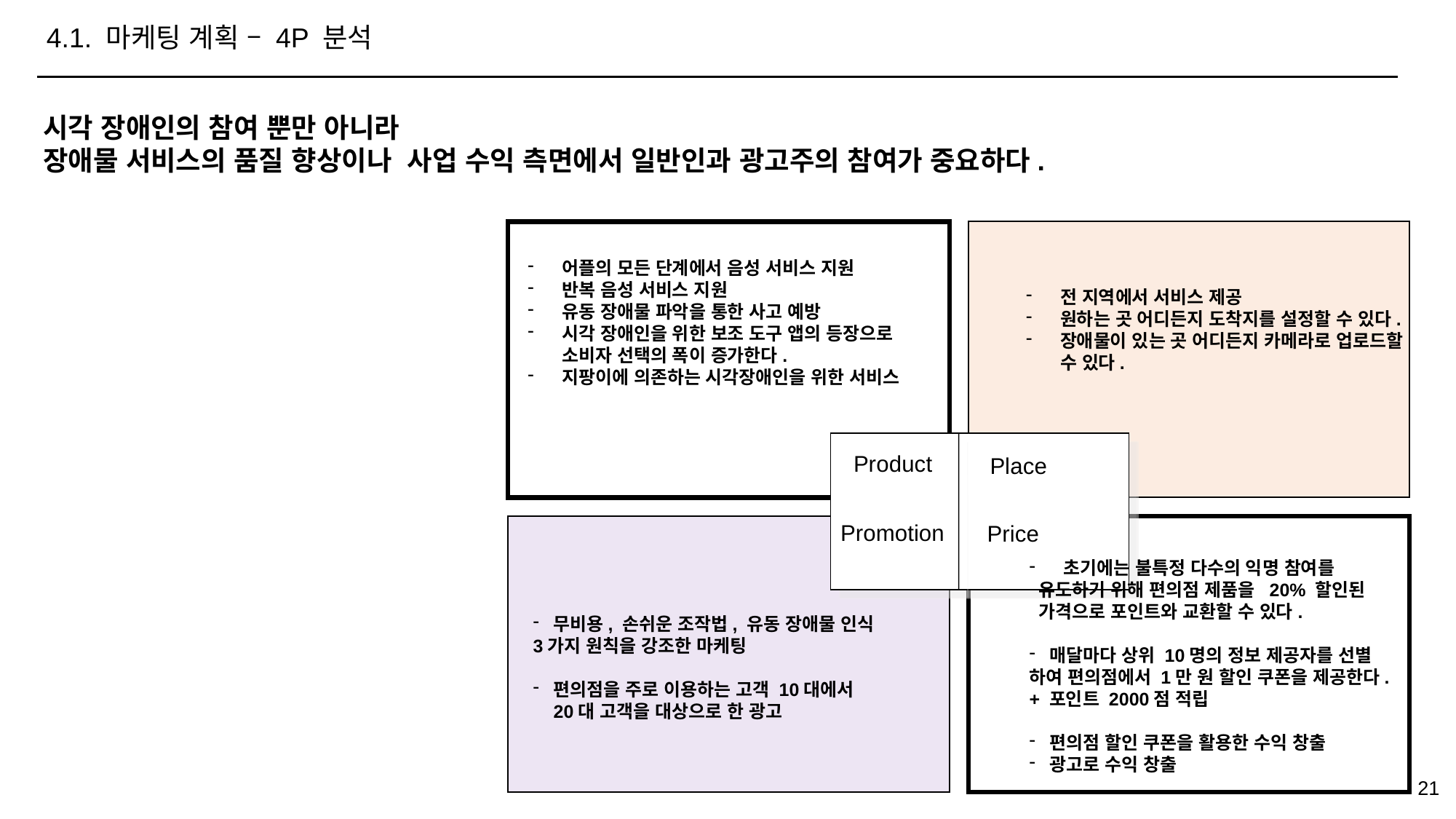

4.1. 마케팅 계획 – 4P 분석

시각 장애인의 참여 뿐만 아니라
장애물 서비스의 품질 향상이나  사업 수익 측면에서 일반인과 광고주의 참여가 중요하다.

어플의 모든 단계에서 음성 서비스 지원
반복 음성 서비스 지원
유동 장애물 파악을 통한 사고 예방
시각 장애인을 위한 보조 도구 앱의 등장으로 소비자 선택의 폭이 증가한다.
지팡이에 의존하는 시각장애인을 위한 서비스

전 지역에서 서비스 제공
원하는 곳 어디든지 도착지를 설정할 수 있다.
장애물이 있는 곳 어디든지 카메라로 업로드할 수 있다.

Product
Place
Promotion
 Price
초기에는 불특정 다수의 익명 참여를
 유도하기 위해 편의점 제품을  20% 할인된
 가격으로 포인트와 교환할 수 있다.

매달마다 상위 10명의 정보 제공자를 선별
하여 편의점에서 1만 원 할인 쿠폰을 제공한다.
+ 포인트 2000점 적립

편의점 할인 쿠폰을 활용한 수익 창출
광고로 수익 창출

무비용, 손쉬운 조작법, 유동 장애물 인식
3가지 원칙을 강조한 마케팅

편의점을 주로 이용하는 고객 10대에서
    20대 고객을 대상으로 한 광고

21